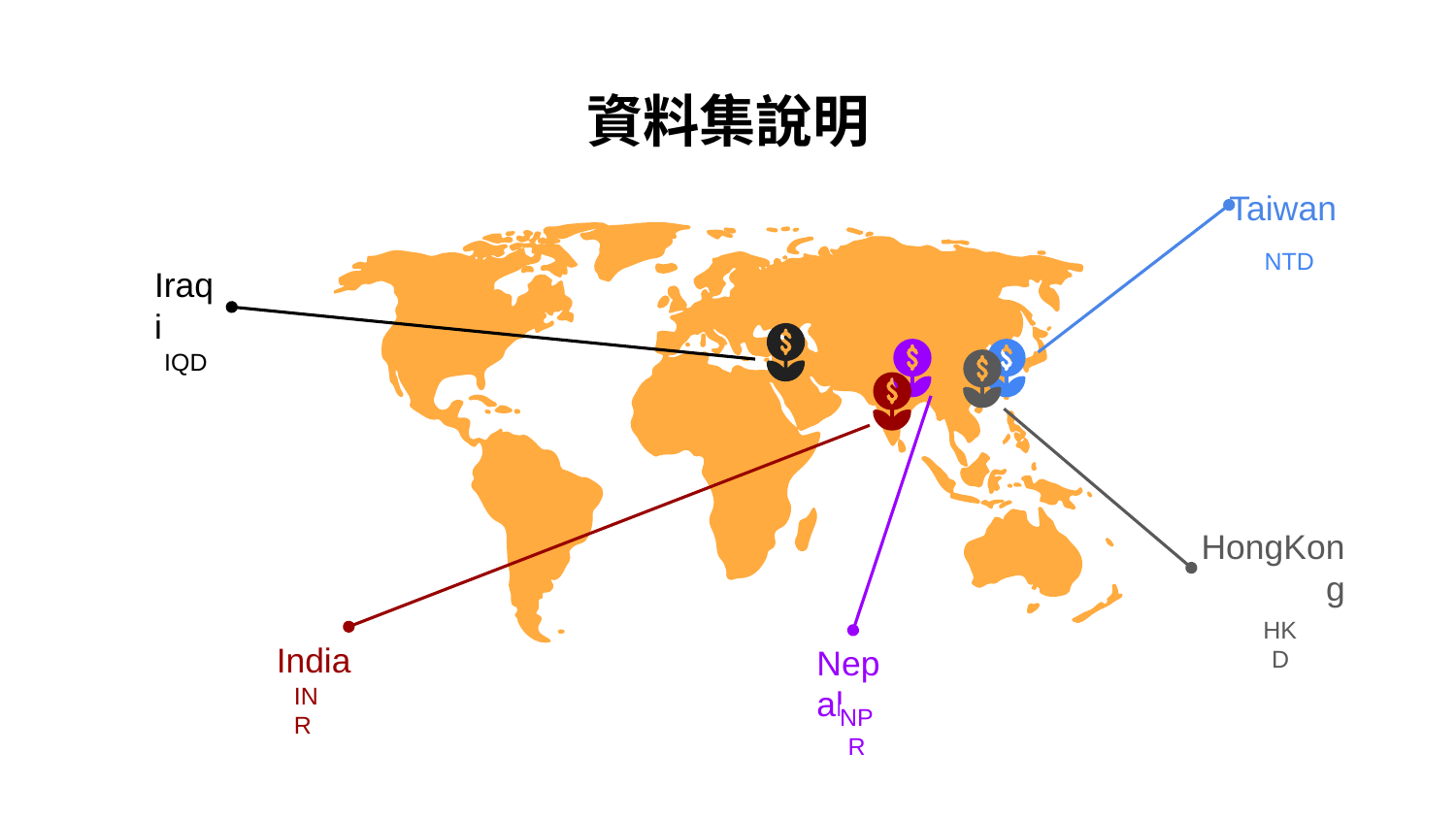

# 資料集說明
Taiwan

NTD
Iraqi

IQD

HongKong
HKD
India
Nepal
INR
NPR